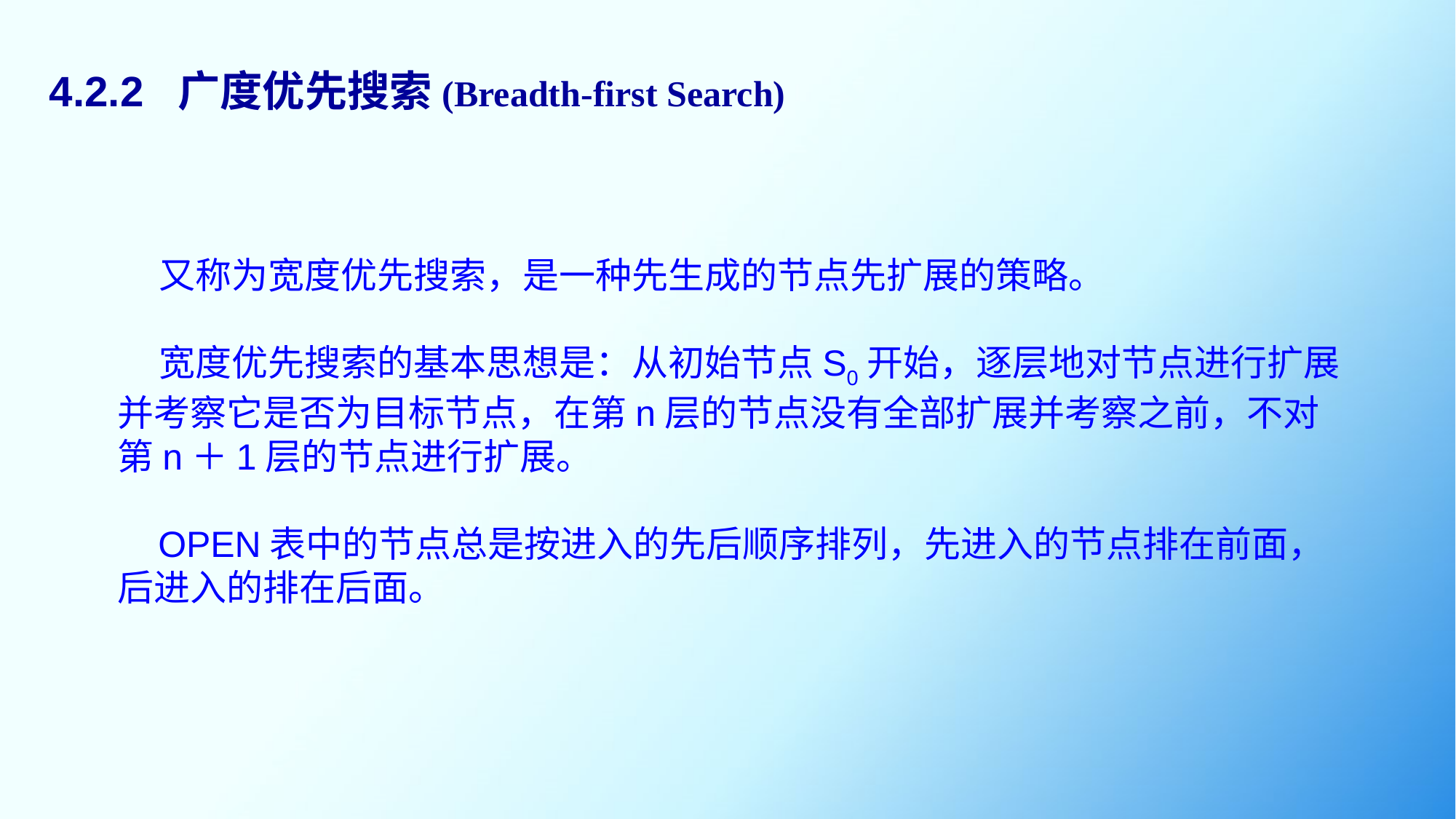

4.2.2  广度优先搜索(Breadth-first Search)
    又称为宽度优先搜索，是一种先生成的节点先扩展的策略。

    宽度优先搜索的基本思想是：从初始节点S0开始，逐层地对节点进行扩展并考察它是否为目标节点，在第n层的节点没有全部扩展并考察之前，不对第n＋1层的节点进行扩展。

    OPEN表中的节点总是按进入的先后顺序排列，先进入的节点排在前面，后进入的排在后面。